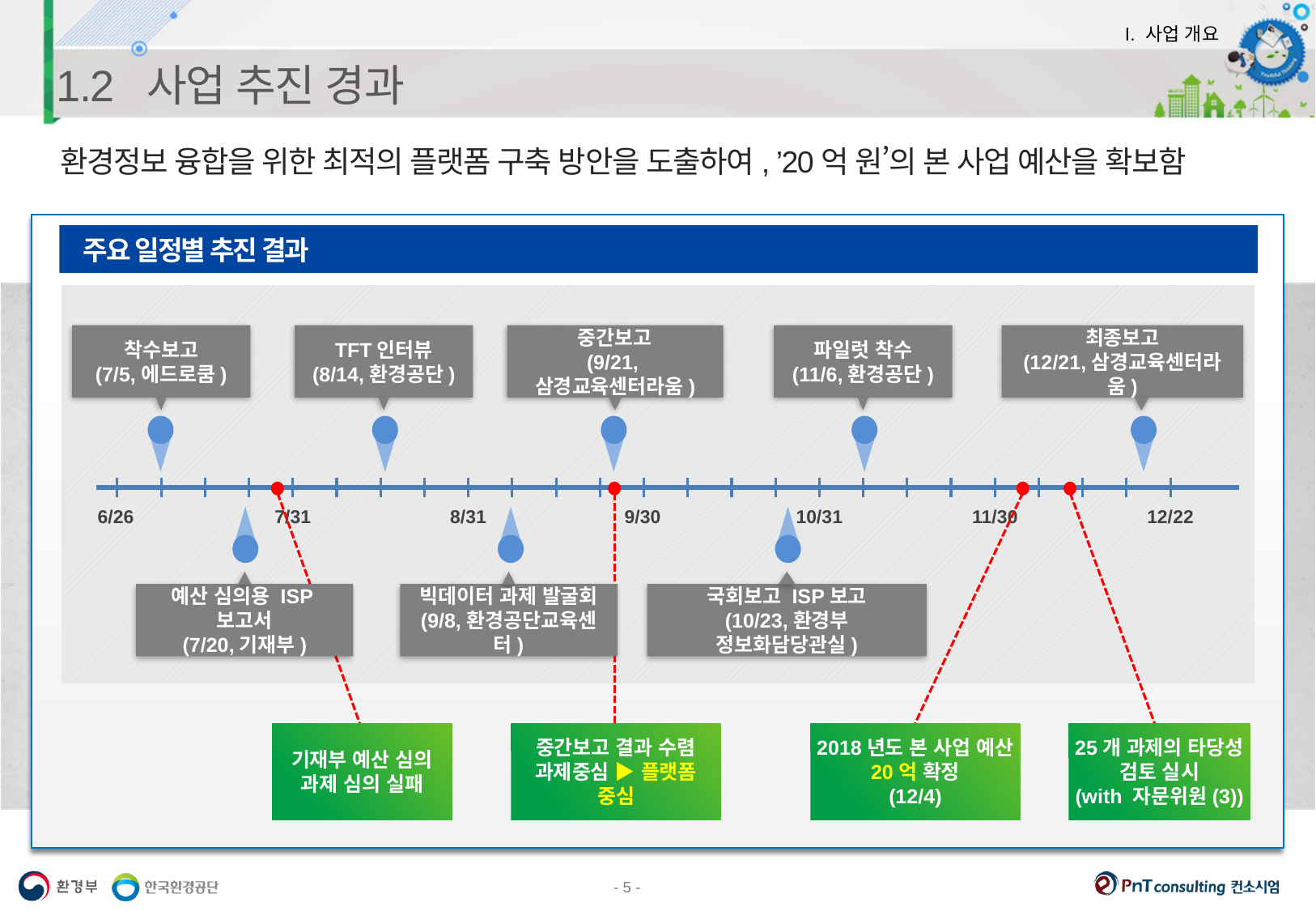

I. 사업 개요
1.2  사업 추진 경과
환경정보 융합을 위한 최적의 플랫폼 구축 방안을 도출하여, ’20억 원’의 본 사업 예산을 확보함
주요 일정별 추진 결과

중간보고
(9/21,삼경교육센터라움)

최종보고
(12/21,삼경교육센터라움)

착수보고
(7/5,에드로쿰)

TFT인터뷰
(8/14,환경공단)

파일럿 착수
(11/6,환경공단)

6/26
7/31
8/31
9/30
10/31
11/30
12/22

예산 심의용 ISP보고서
(7/20,기재부)

빅데이터 과제 발굴회
(9/8,환경공단교육센터)

국회보고 ISP보고
(10/23,환경부 정보화담당관실)

기재부 예산 심의
과제 심의 실패
중간보고 결과 수렴
과제중심 ▶ 플랫폼 중심
2018년도 본 사업 예산 20억 확정
(12/4)
25개 과제의 타당성 검토 실시
(with 자문위원(3))